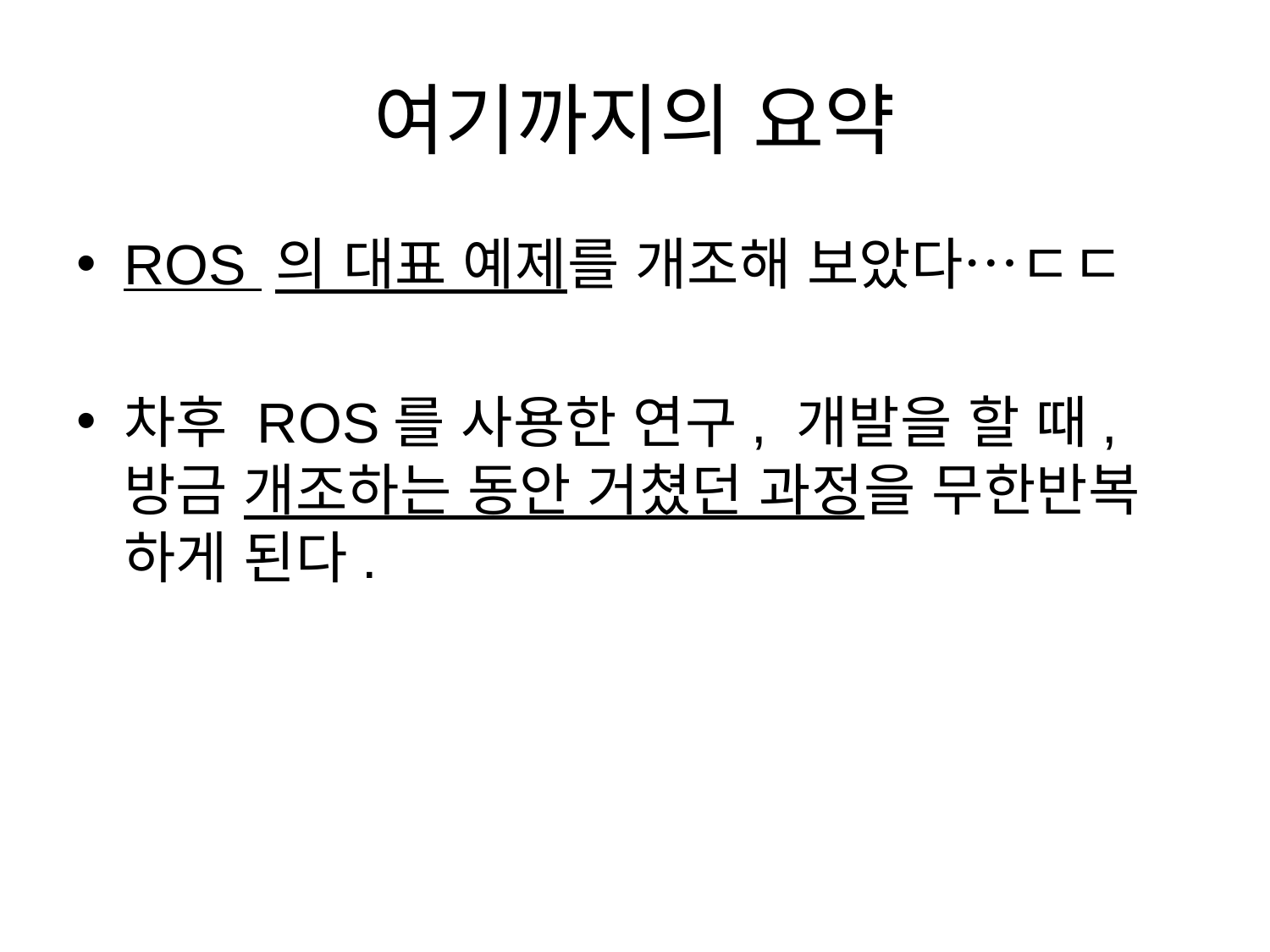

# 여기까지의 요약
ROS 의 대표 예제를 개조해 보았다…ㄷㄷ

차후 ROS를 사용한 연구, 개발을 할 때,
방금 개조하는 동안 거쳤던 과정을 무한반복 하게 된다.